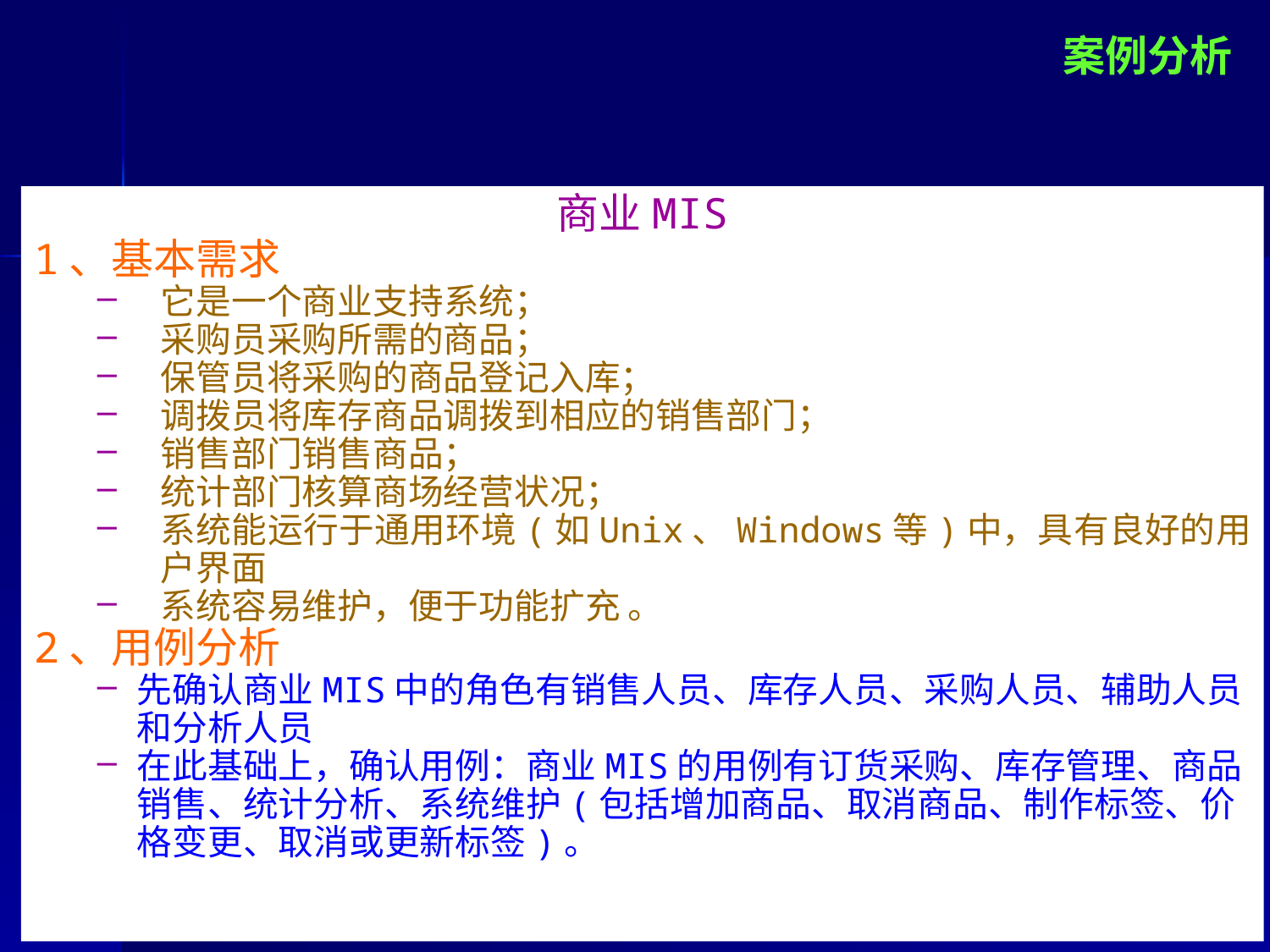

案例分析
商业MIS
1、基本需求
它是一个商业支持系统；
采购员采购所需的商品；
保管员将采购的商品登记入库；
调拨员将库存商品调拨到相应的销售部门；
销售部门销售商品；
统计部门核算商场经营状况；
系统能运行于通用环境(如Unix、Windows等)中，具有良好的用户界面
系统容易维护，便于功能扩充 。
2、用例分析
先确认商业MIS中的角色有销售人员、库存人员、采购人员、辅助人员和分析人员
在此基础上，确认用例：商业MIS的用例有订货采购、库存管理、商品销售、统计分析、系统维护(包括增加商品、取消商品、制作标签、价格变更、取消或更新标签)。
个人成果，妥善保存，请勿传播